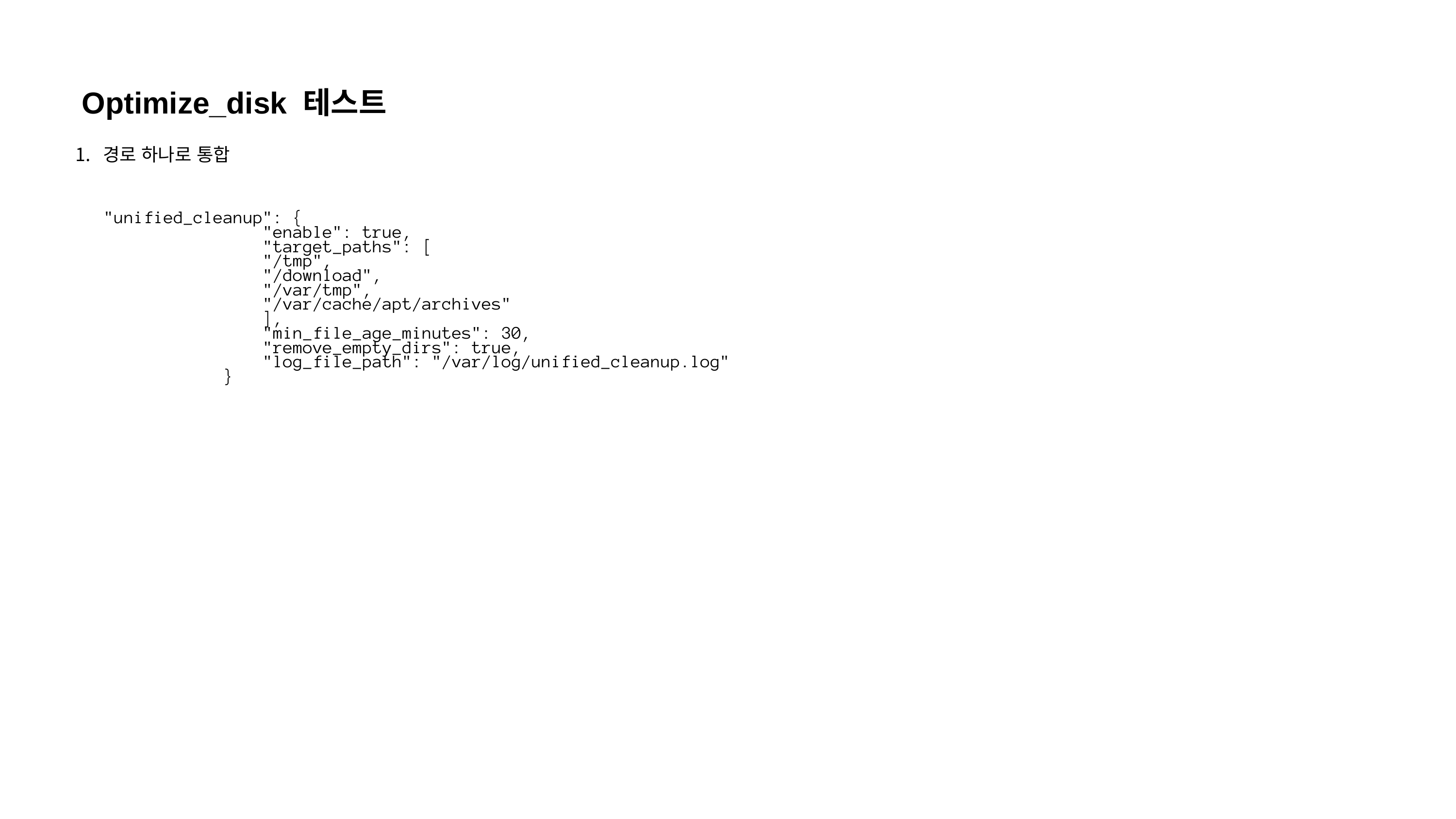

Optimize_disk 테스트
경로 하나로 통합
"unified_cleanup": {
                "enable": true,
                "target_paths": [
                "/tmp",
                "/download",
                "/var/tmp",
                "/var/cache/apt/archives"
                ],
                "min_file_age_minutes": 30,
                "remove_empty_dirs": true,
                "log_file_path": "/var/log/unified_cleanup.log"
            }